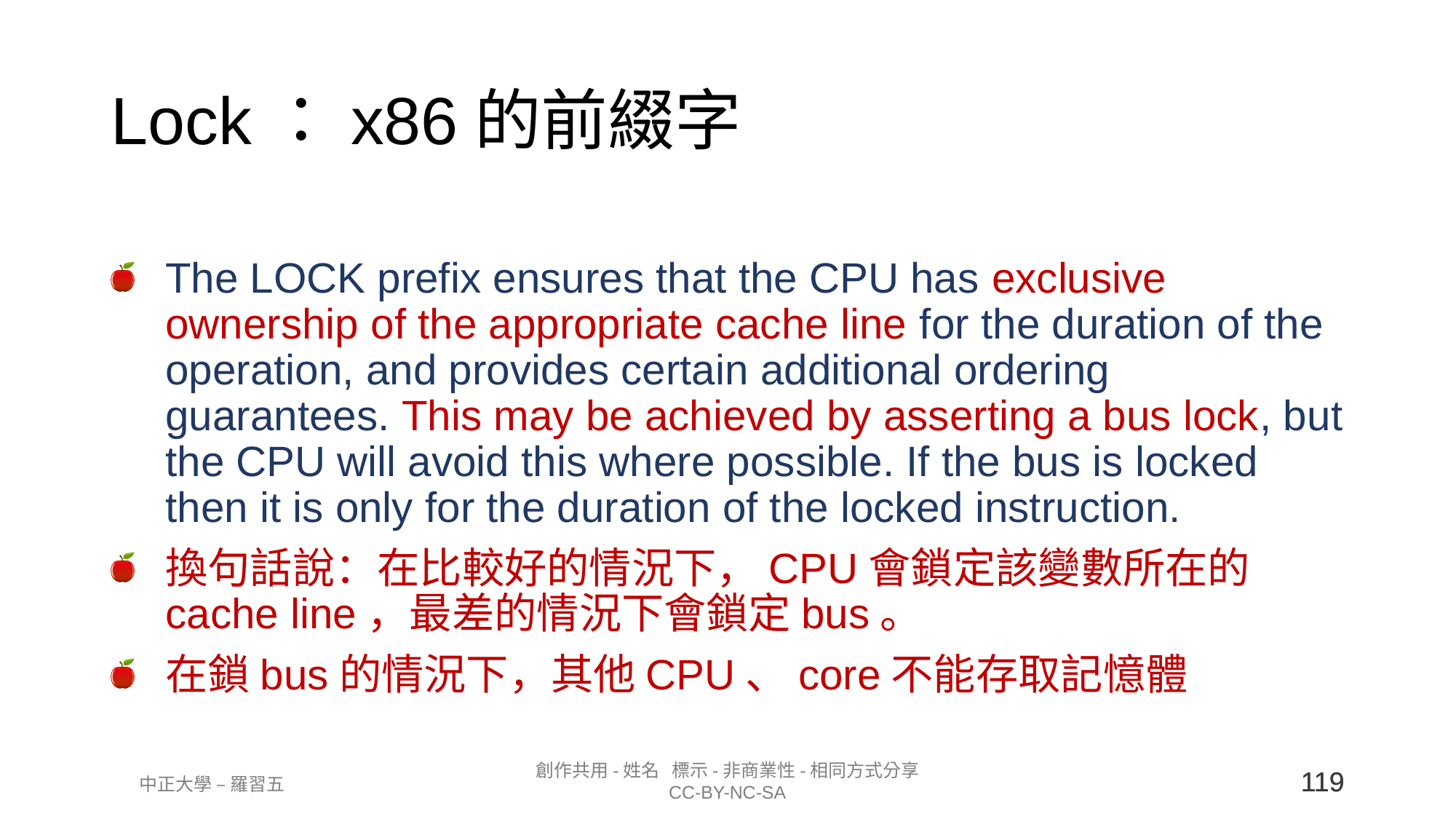

# Lock：x86的前綴字
The LOCK prefix ensures that the CPU has exclusive ownership of the appropriate cache line for the duration of the operation, and provides certain additional ordering guarantees. This may be achieved by asserting a bus lock, but the CPU will avoid this where possible. If the bus is locked then it is only for the duration of the locked instruction.
換句話說：在比較好的情況下，CPU會鎖定該變數所在的cache line，最差的情況下會鎖定bus。
在鎖bus的情況下，其他CPU、core不能存取記憶體